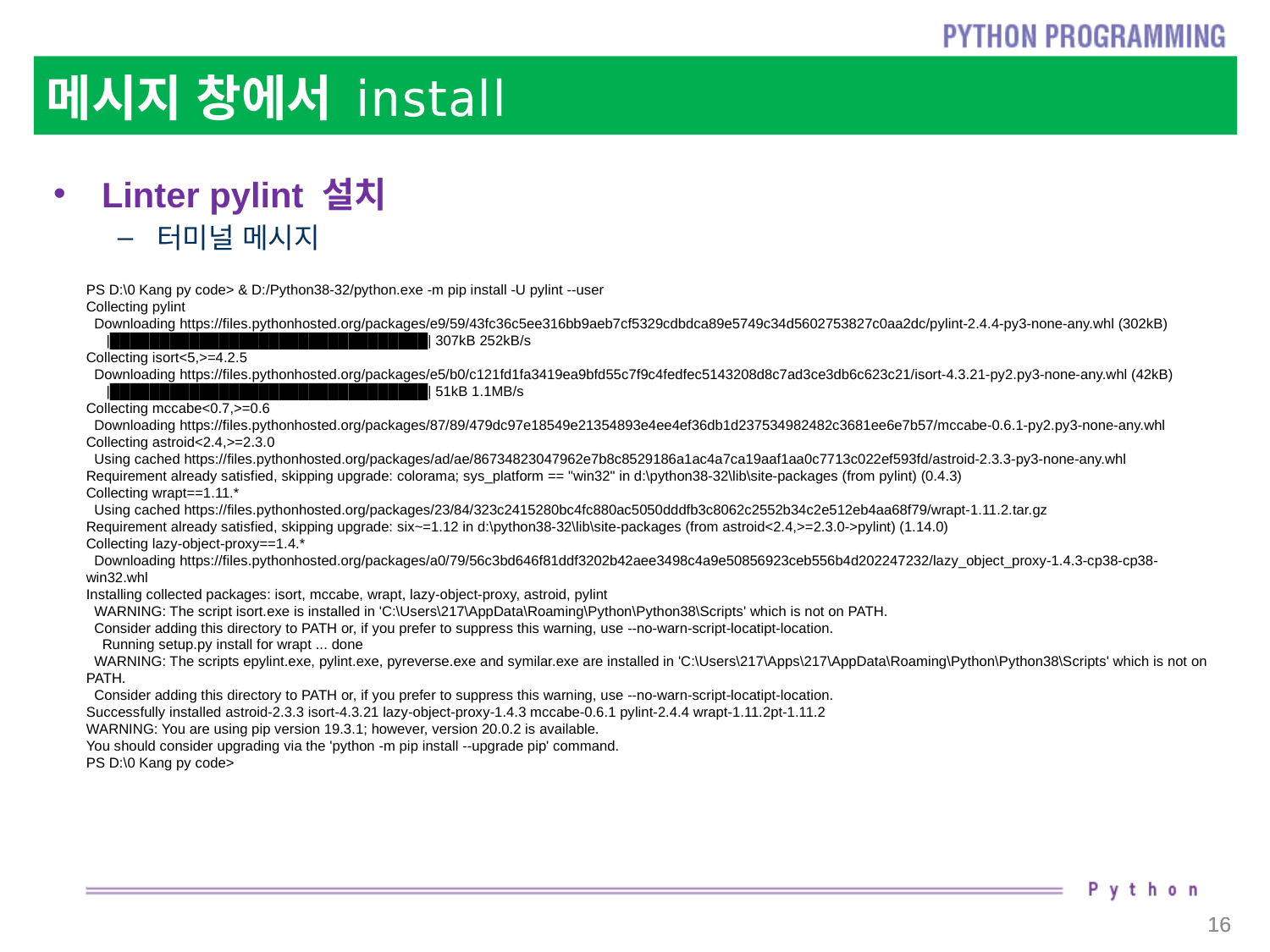

# 메시지 창에서 install
Linter pylint 설치
터미널 메시지
PS D:\0 Kang py code> & D:/Python38-32/python.exe -m pip install -U pylint --user
Collecting pylint
  Downloading https://files.pythonhosted.org/packages/e9/59/43fc36c5ee316bb9aeb7cf5329cdbdca89e5749c34d5602753827c0aa2dc/pylint-2.4.4-py3-none-any.whl (302kB)
     |████████████████████████████████| 307kB 252kB/s
Collecting isort<5,>=4.2.5
  Downloading https://files.pythonhosted.org/packages/e5/b0/c121fd1fa3419ea9bfd55c7f9c4fedfec5143208d8c7ad3ce3db6c623c21/isort-4.3.21-py2.py3-none-any.whl (42kB)
     |████████████████████████████████| 51kB 1.1MB/s
Collecting mccabe<0.7,>=0.6
  Downloading https://files.pythonhosted.org/packages/87/89/479dc97e18549e21354893e4ee4ef36db1d237534982482c3681ee6e7b57/mccabe-0.6.1-py2.py3-none-any.whl
Collecting astroid<2.4,>=2.3.0
  Using cached https://files.pythonhosted.org/packages/ad/ae/86734823047962e7b8c8529186a1ac4a7ca19aaf1aa0c7713c022ef593fd/astroid-2.3.3-py3-none-any.whl
Requirement already satisfied, skipping upgrade: colorama; sys_platform == "win32" in d:\python38-32\lib\site-packages (from pylint) (0.4.3)
Collecting wrapt==1.11.*
  Using cached https://files.pythonhosted.org/packages/23/84/323c2415280bc4fc880ac5050dddfb3c8062c2552b34c2e512eb4aa68f79/wrapt-1.11.2.tar.gz
Requirement already satisfied, skipping upgrade: six~=1.12 in d:\python38-32\lib\site-packages (from astroid<2.4,>=2.3.0->pylint) (1.14.0)
Collecting lazy-object-proxy==1.4.*
  Downloading https://files.pythonhosted.org/packages/a0/79/56c3bd646f81ddf3202b42aee3498c4a9e50856923ceb556b4d202247232/lazy_object_proxy-1.4.3-cp38-cp38-win32.whl
Installing collected packages: isort, mccabe, wrapt, lazy-object-proxy, astroid, pylint
  WARNING: The script isort.exe is installed in 'C:\Users\217\AppData\Roaming\Python\Python38\Scripts' which is not on PATH.
  Consider adding this directory to PATH or, if you prefer to suppress this warning, use --no-warn-script-locatipt-location.
    Running setup.py install for wrapt ... done
  WARNING: The scripts epylint.exe, pylint.exe, pyreverse.exe and symilar.exe are installed in 'C:\Users\217\Apps\217\AppData\Roaming\Python\Python38\Scripts' which is not on PATH.
  Consider adding this directory to PATH or, if you prefer to suppress this warning, use --no-warn-script-locatipt-location.
Successfully installed astroid-2.3.3 isort-4.3.21 lazy-object-proxy-1.4.3 mccabe-0.6.1 pylint-2.4.4 wrapt-1.11.2pt-1.11.2
WARNING: You are using pip version 19.3.1; however, version 20.0.2 is available.
You should consider upgrading via the 'python -m pip install --upgrade pip' command.
PS D:\0 Kang py code>
16